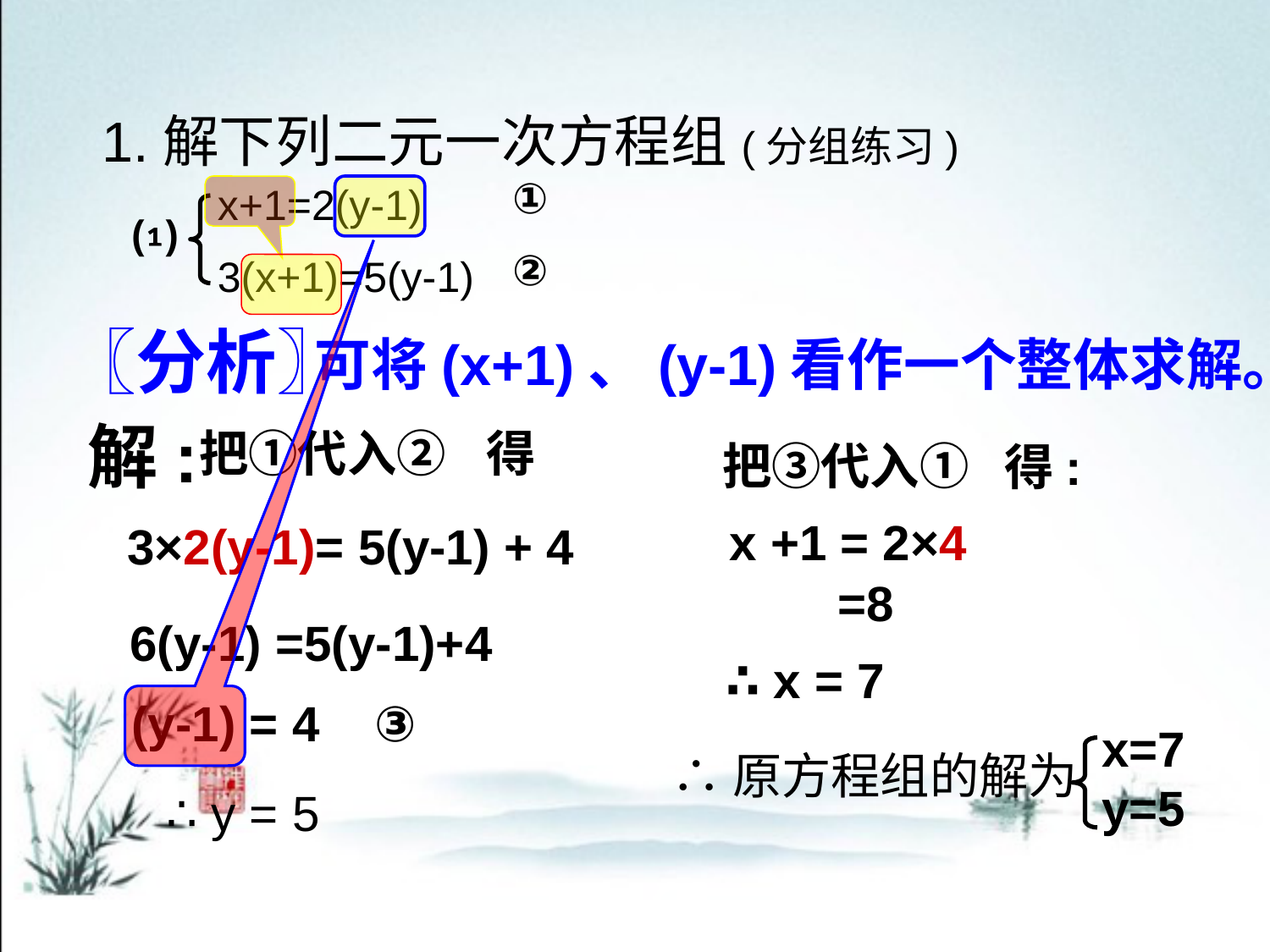

1.解下列二元一次方程组(分组练习)
①
②
x+1=2(y-1)
3(x+1)=5(y-1)

⑴

〖分析〗
可将(x+1)、(y-1)看作一个整体求解。
解:
把①代入②
得
把③代入①
得:
x +1 = 2×4
3×2(y-1)= 5(y-1) + 4
=8
6(y-1) =5(y-1)+4
∴ x = 7
(y-1) = 4    ③

x=7
y=5

∴原方程组的解为
∴ y = 5